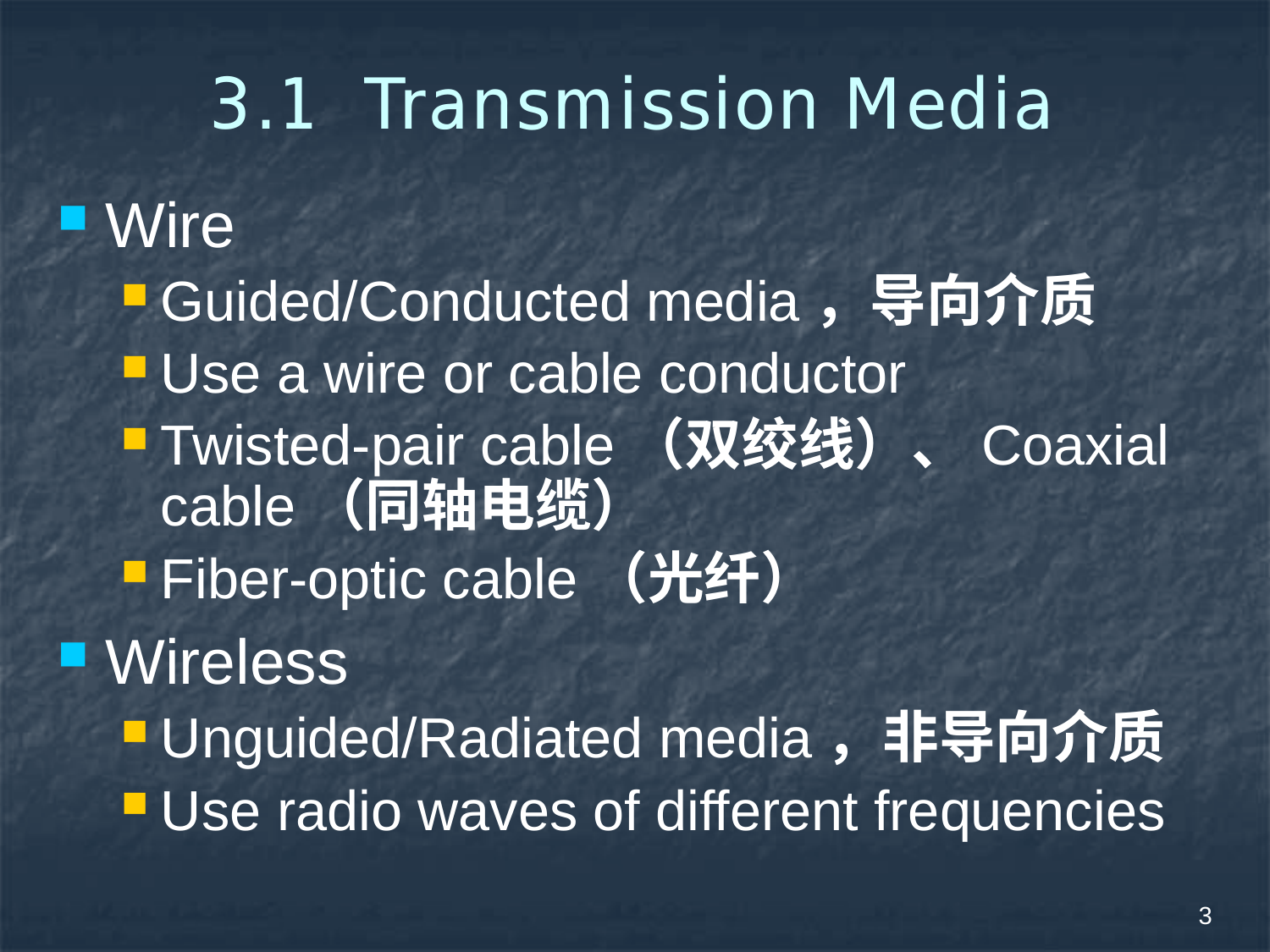

# 3.1  Transmission Media
Wire
Guided/Conducted media，导向介质
Use a wire or cable conductor
Twisted-pair cable（双绞线）、Coaxial cable（同轴电缆）
Fiber-optic cable（光纤）
Wireless
Unguided/Radiated media，非导向介质
Use radio waves of different frequencies
3